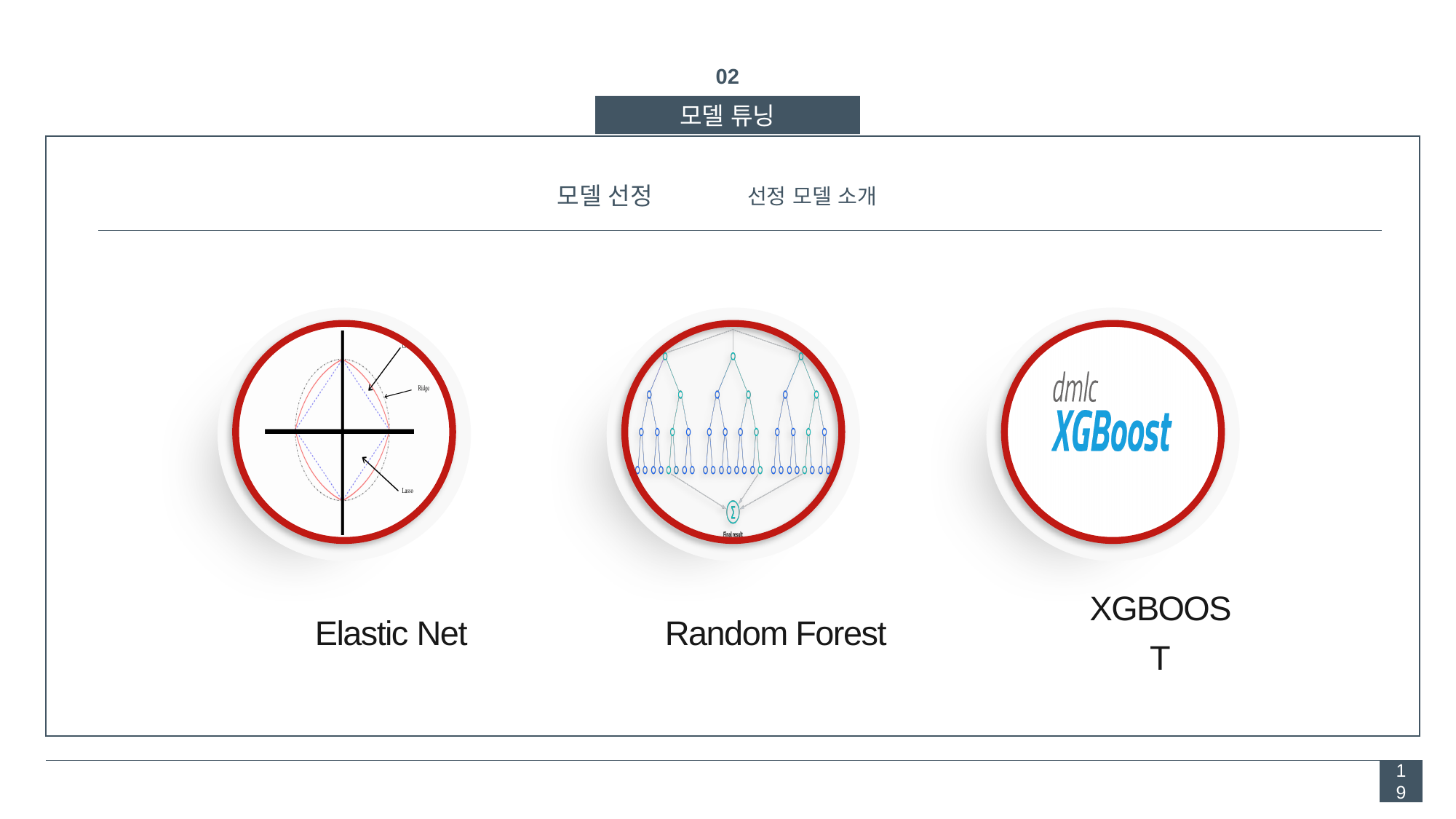

02
모델 튜닝

모델 선정
선정 모델 소개

Elastic Net

Random Forest

XGBOOST
19